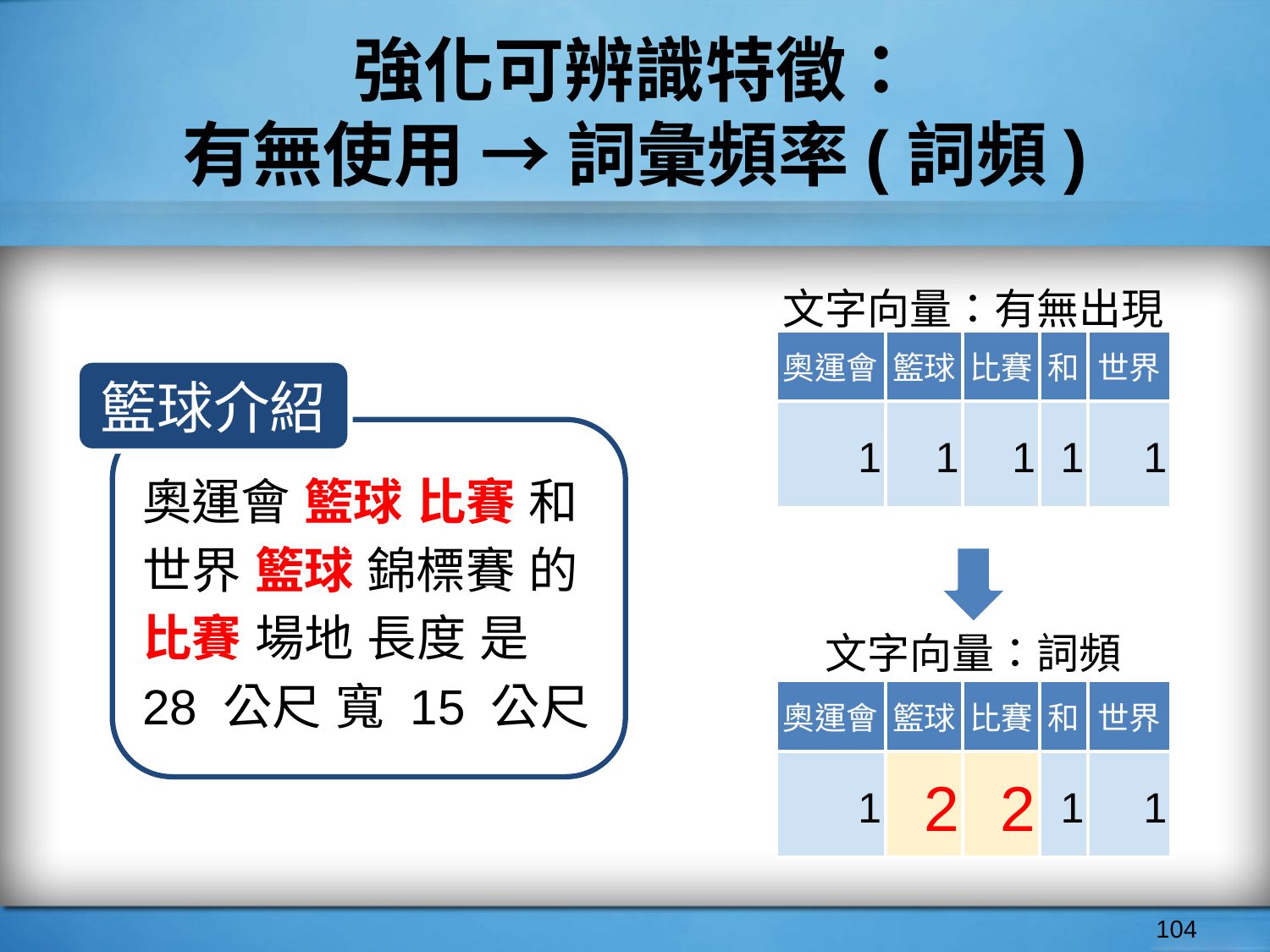

# 強化可辨識特徵：
有無使用 → 詞彙頻率(詞頻)
文字向量：有無出現
| 奧運會 | 籃球 | 比賽 | 和 | 世界 |
| --- | --- | --- | --- | --- |
| 1 | 1 | 1 | 1 | 1 |
籃球介紹
奧運會 籃球 比賽 和 世界 籃球 錦標賽 的 比賽 場地 長度 是 28 公尺 寬 15 公尺

文字向量：詞頻
| 奧運會 | 籃球 | 比賽 | 和 | 世界 |
| --- | --- | --- | --- | --- |
| 1 | 2 | 2 | 1 | 1 |
104